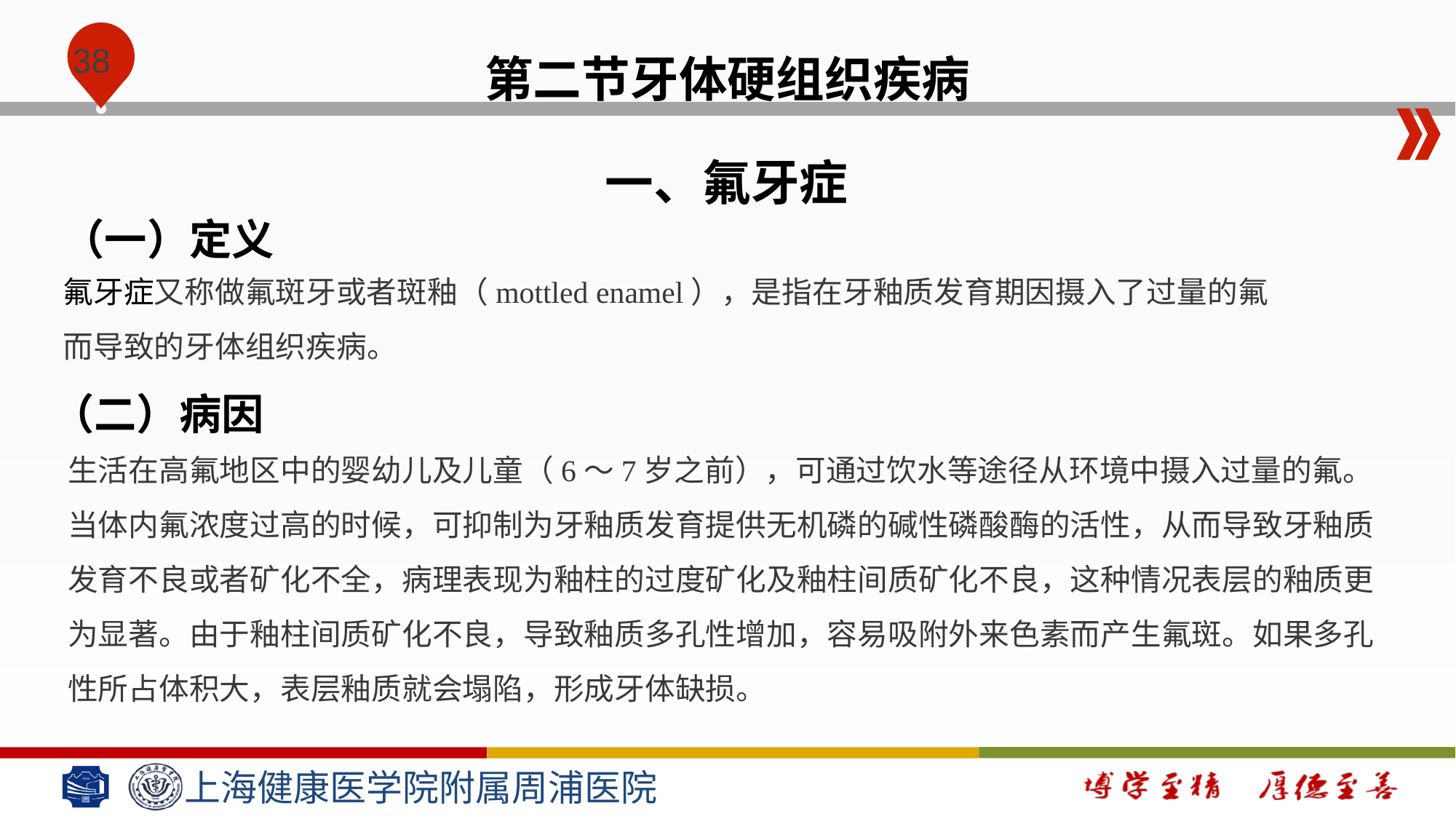

# 第二节牙体硬组织疾病
一、氟牙症
（一）定义
氟牙症又称做氟斑牙或者斑釉（mottled enamel），是指在牙釉质发育期因摄入了过量的氟而导致的牙体组织疾病。
（二）病因
生活在高氟地区中的婴幼儿及儿童（6～7岁之前），可通过饮水等途径从环境中摄入过量的氟。当体内氟浓度过高的时候，可抑制为牙釉质发育提供无机磷的碱性磷酸酶的活性，从而导致牙釉质发育不良或者矿化不全，病理表现为釉柱的过度矿化及釉柱间质矿化不良，这种情况表层的釉质更为显著。由于釉柱间质矿化不良，导致釉质多孔性增加，容易吸附外来色素而产生氟斑。如果多孔性所占体积大，表层釉质就会塌陷，形成牙体缺损。